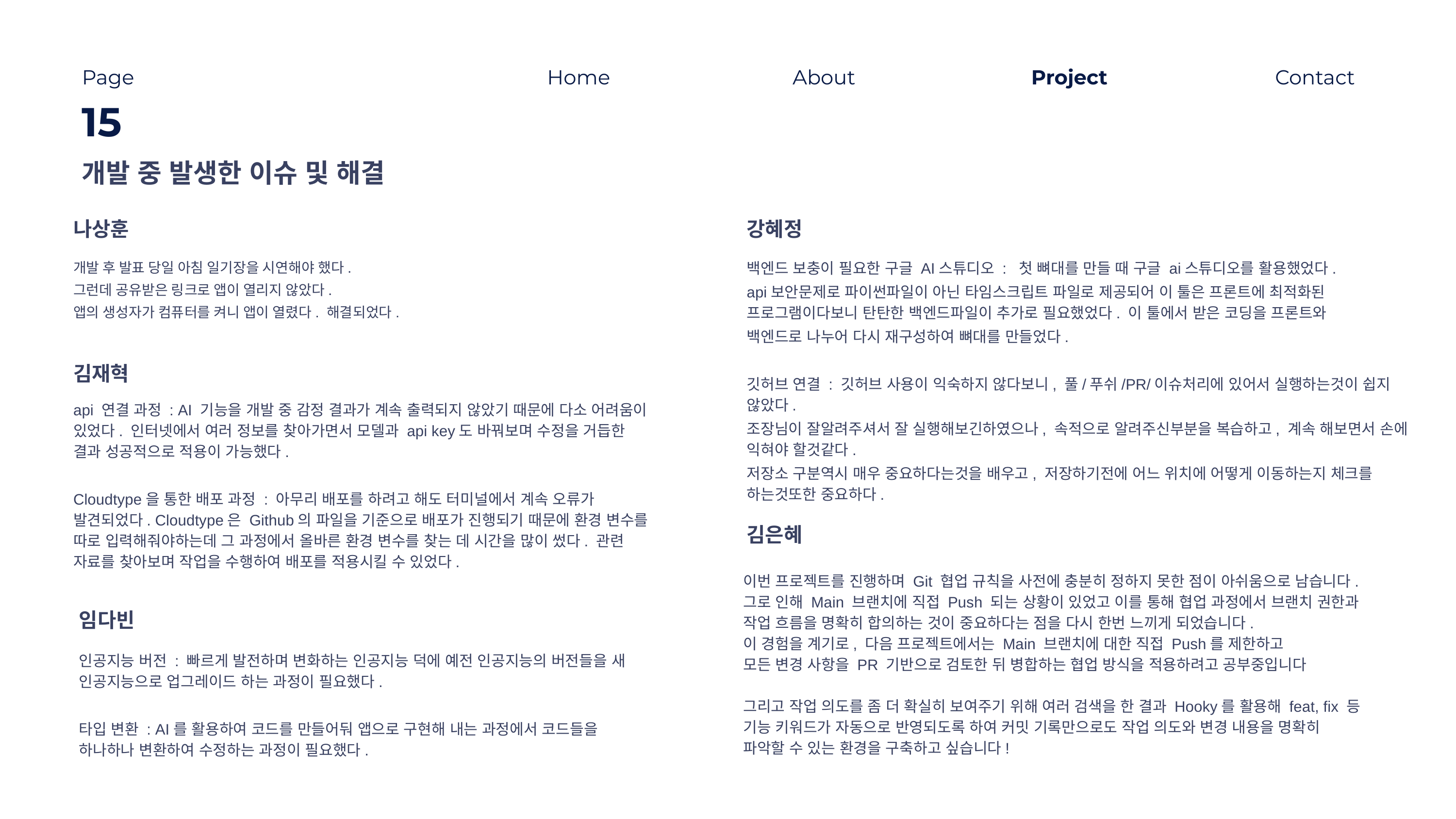

Page
Home
About
Project
Contact
15
개발 중 발생한 이슈 및 해결
나상훈
강혜정
개발 후 발표 당일 아침 일기장을 시연해야 했다.
그런데 공유받은 링크로 앱이 열리지 않았다.
앱의 생성자가 컴퓨터를 켜니 앱이 열렸다. 해결되었다.
백엔드 보충이 필요한 구글 AI스튜디오 :  첫 뼈대를 만들 때 구글 ai스튜디오를 활용했었다.
api보안문제로 파이썬파일이 아닌 타임스크립트 파일로 제공되어 이 툴은 프론트에 최적화된 프로그램이다보니 탄탄한 백엔드파일이 추가로 필요했었다. 이 툴에서 받은 코딩을 프론트와
백엔드로 나누어 다시 재구성하여 뼈대를 만들었다.

깃허브 연결 : 깃허브 사용이 익숙하지 않다보니, 풀/푸쉬/PR/이슈처리에 있어서 실행하는것이 쉽지 않았다.
조장님이 잘알려주셔서 잘 실행해보긴하였으나, 속적으로 알려주신부분을 복습하고, 계속 해보면서 손에 익혀야 할것같다.
저장소 구분역시 매우 중요하다는것을 배우고, 저장하기전에 어느 위치에 어떻게 이동하는지 체크를 하는것또한 중요하다.
김재혁
api 연결 과정 : AI 기능을 개발 중 감정 결과가 계속 출력되지 않았기 때문에 다소 어려움이 있었다. 인터넷에서 여러 정보를 찾아가면서 모델과 api key도 바꿔보며 수정을 거듭한 결과 성공적으로 적용이 가능했다.

Cloudtype을 통한 배포 과정 : 아무리 배포를 하려고 해도 터미널에서 계속 오류가 발견되었다. Cloudtype은 Github의 파일을 기준으로 배포가 진행되기 때문에 환경 변수를 따로 입력해줘야하는데 그 과정에서 올바른 환경 변수를 찾는 데 시간을 많이 썼다. 관련 자료를 찾아보며 작업을 수행하여 배포를 적용시킬 수 있었다.

# 김은혜
이번 프로젝트를 진행하며 Git 협업 규칙을 사전에 충분히 정하지 못한 점이 아쉬움으로 남습니다.
그로 인해 Main 브랜치에 직접 Push 되는 상황이 있었고 이를 통해 협업 과정에서 브랜치 권한과
작업 흐름을 명확히 합의하는 것이 중요하다는 점을 다시 한번 느끼게 되었습니다.
이 경험을 계기로, 다음 프로젝트에서는 Main 브랜치에 대한 직접 Push를 제한하고
모든 변경 사항을 PR 기반으로 검토한 뒤 병합하는 협업 방식을 적용하려고 공부중입니다
그리고 작업 의도를 좀 더 확실히 보여주기 위해 여러 검색을 한 결과 Hooky를 활용해 feat, fix 등
기능 키워드가 자동으로 반영되도록 하여 커밋 기록만으로도 작업 의도와 변경 내용을 명확히
파악할 수 있는 환경을 구축하고 싶습니다!
임다빈
인공지능 버전 : 빠르게 발전하며 변화하는 인공지능 덕에 예전 인공지능의 버전들을 새 인공지능으로 업그레이드 하는 과정이 필요했다.

타입 변환 : AI를 활용하여 코드를 만들어둬 앱으로 구현해 내는 과정에서 코드들을 하나하나 변환하여 수정하는 과정이 필요했다.